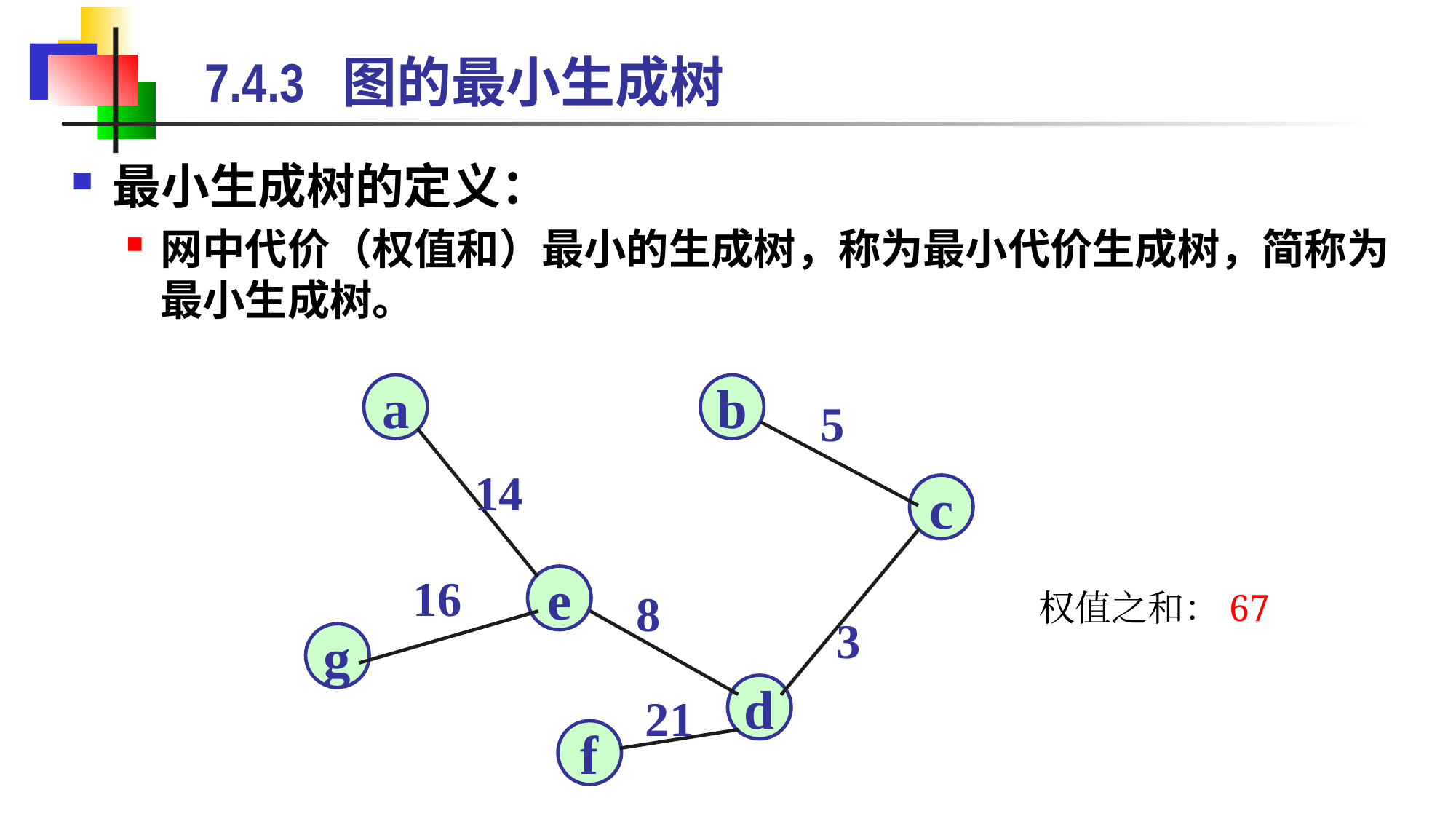

# 7.4.3  图的最小生成树
最小生成树的定义：
网中代价（权值和）最小的生成树，称为最小代价生成树，简称为最小生成树。
a
b
5

14
c

16
e
8
权值之和：67
3

g
d
21
f